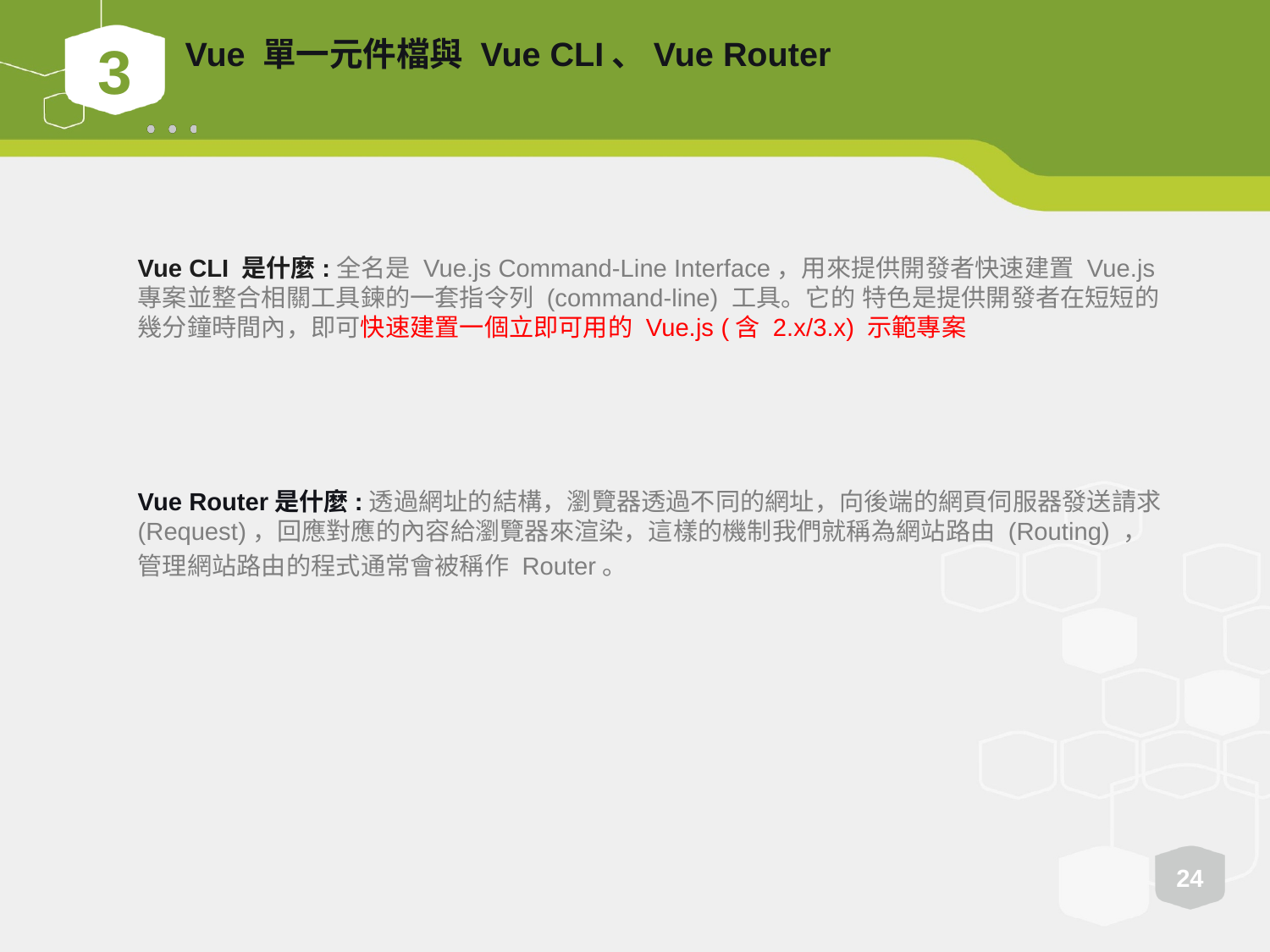

3
# Vue 單一元件檔與 Vue CLI、Vue Router

Vue CLI 是什麼:全名是 Vue.js Command-Line Interface，⽤來提供開發者快速建置 Vue.js 專案並整合相關⼯具鍊的⼀套指令列 (command-line) ⼯具。它的 特⾊是提供開發者在短短的幾分鐘時間內，即可快速建置⼀個立即可⽤的 Vue.js (含 2.x/3.x) ⽰範專案

Vue Router是什麼:透過網址的結構，瀏覽器透過不同的網址，向後端的網頁伺服器發送請求 (Request)，回應對應的內容給瀏覽器來渲染，這樣的機制我們就稱為網站路由 (Routing) ，
管理網站路由的程式通常會被稱作 Router。

24